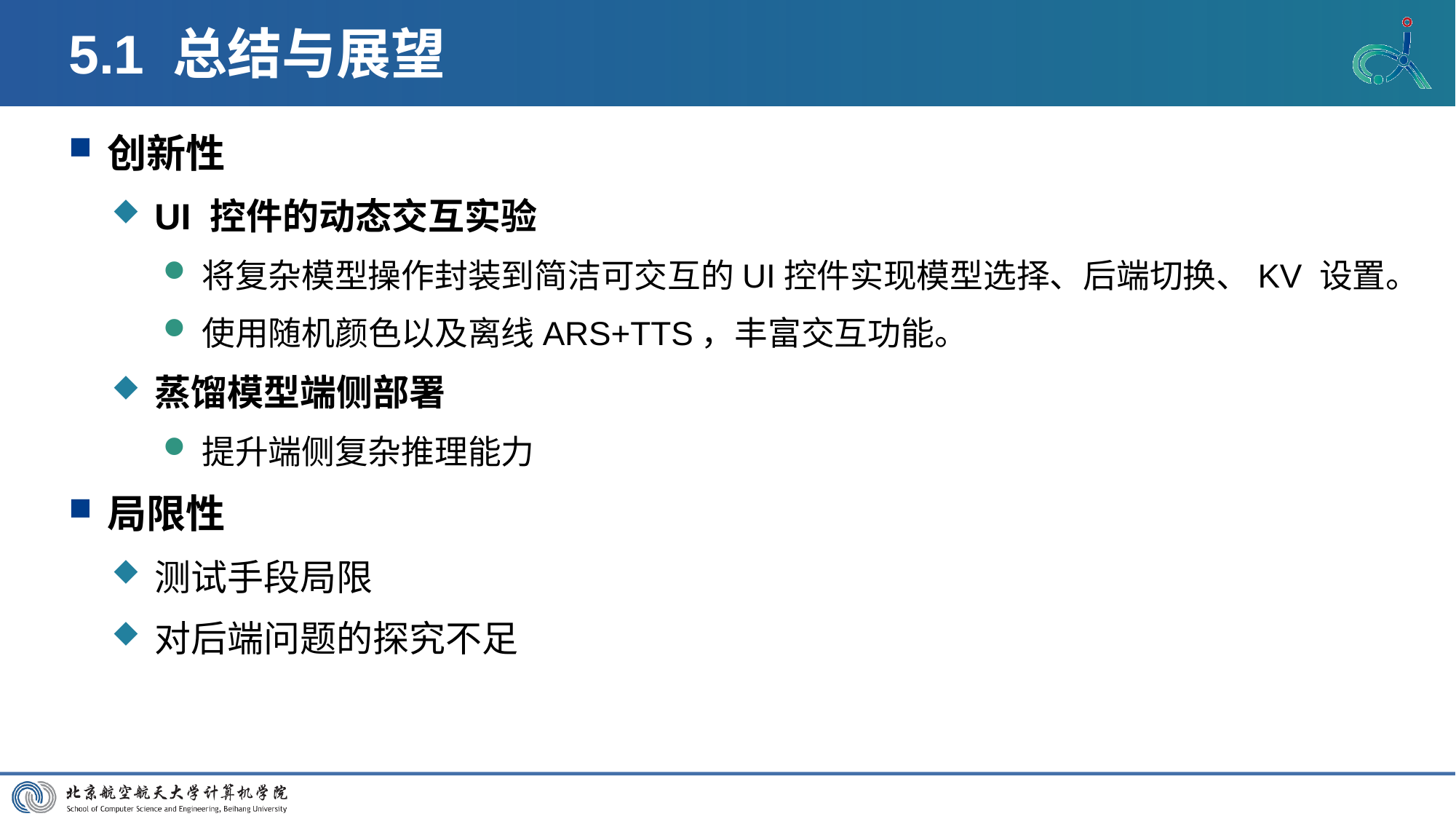

# 5.1 总结与展望
创新性
UI 控件的动态交互实验
将复杂模型操作封装到简洁可交互的UI控件实现模型选择、后端切换、KV 设置。
使用随机颜色以及离线ARS+TTS，丰富交互功能。
蒸馏模型端侧部署
提升端侧复杂推理能力
局限性
测试手段局限
对后端问题的探究不足

28